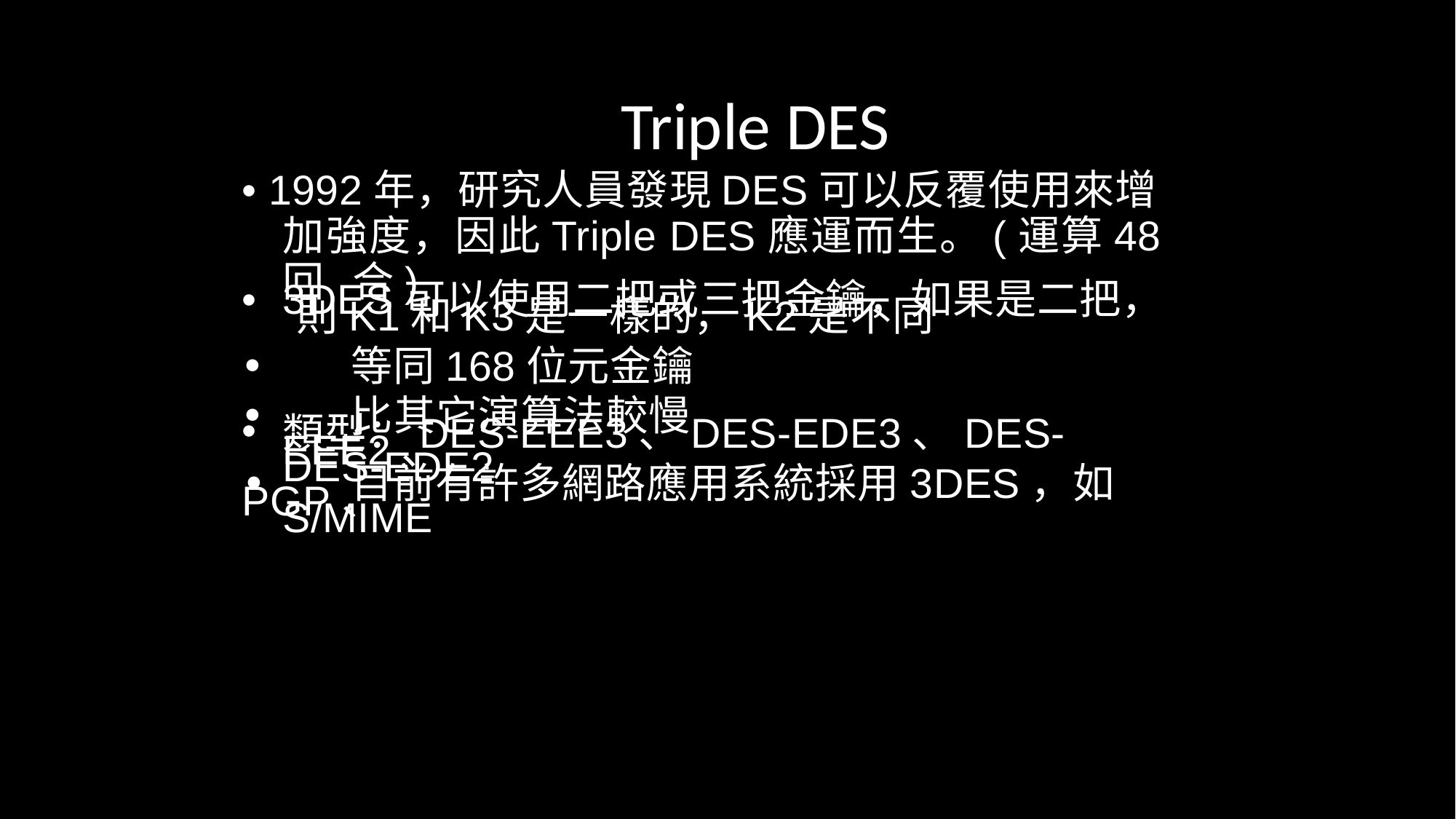

Triple DES
• 1992年，研究人員發現DES可以反覆使用來增  加強度，因此Triple DES應運而生。(運算48回  合)
•	3DES可以使用二把或三把金鑰，如果是二把，  則K1和K3是一樣的，K2是不同
•	等同168位元金鑰
•	比其它演算法較慢
類型：DES-EEE3、DES-EDE3、DES-EEE2、
DES-EDE2
•	目前有許多網路應用系統採用3DES，如PGP、
S/MIME